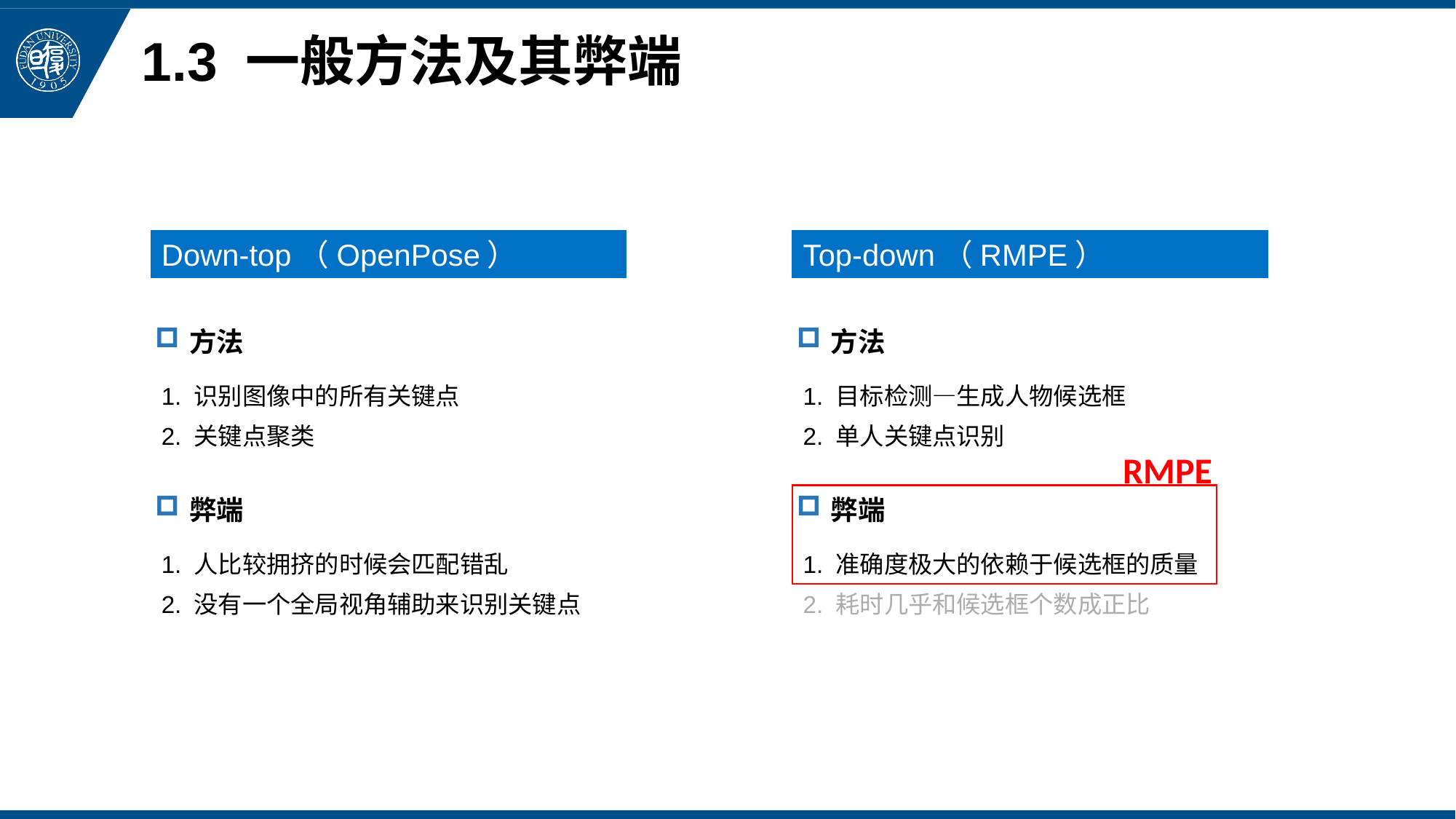

# 1.3 一般方法及其弊端
Down-top（OpenPose）
Top-down（RMPE）
方法
方法
1. 识别图像中的所有关键点
1. 目标检测—生成人物候选框
2. 关键点聚类
2. 单人关键点识别
RMPE

弊端
弊端
1. 人比较拥挤的时候会匹配错乱
1. 准确度极大的依赖于候选框的质量

2. 没有一个全局视角辅助来识别关键点
2. 耗时几乎和候选框个数成正比